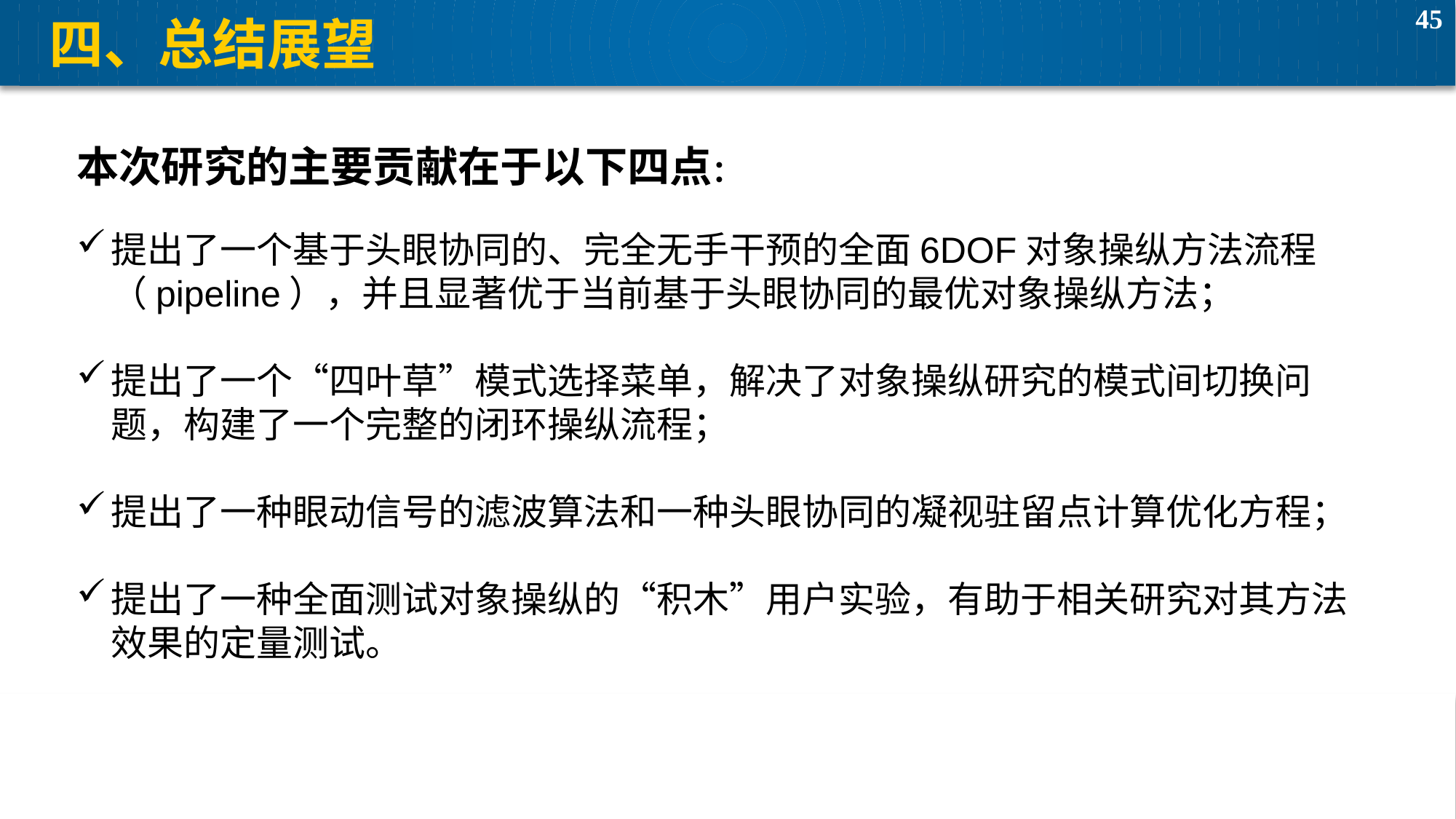

# 四、总结展望

本次研究的主要贡献在于以下四点：

提出了一个基于头眼协同的、完全无手干预的全面6DOF对象操纵方法流程（pipeline），并且显著优于当前基于头眼协同的最优对象操纵方法；

提出了一个“四叶草”模式选择菜单，解决了对象操纵研究的模式间切换问题，构建了一个完整的闭环操纵流程；

提出了一种眼动信号的滤波算法和一种头眼协同的凝视驻留点计算优化方程；

提出了一种全面测试对象操纵的“积木”用户实验，有助于相关研究对其方法效果的定量测试。